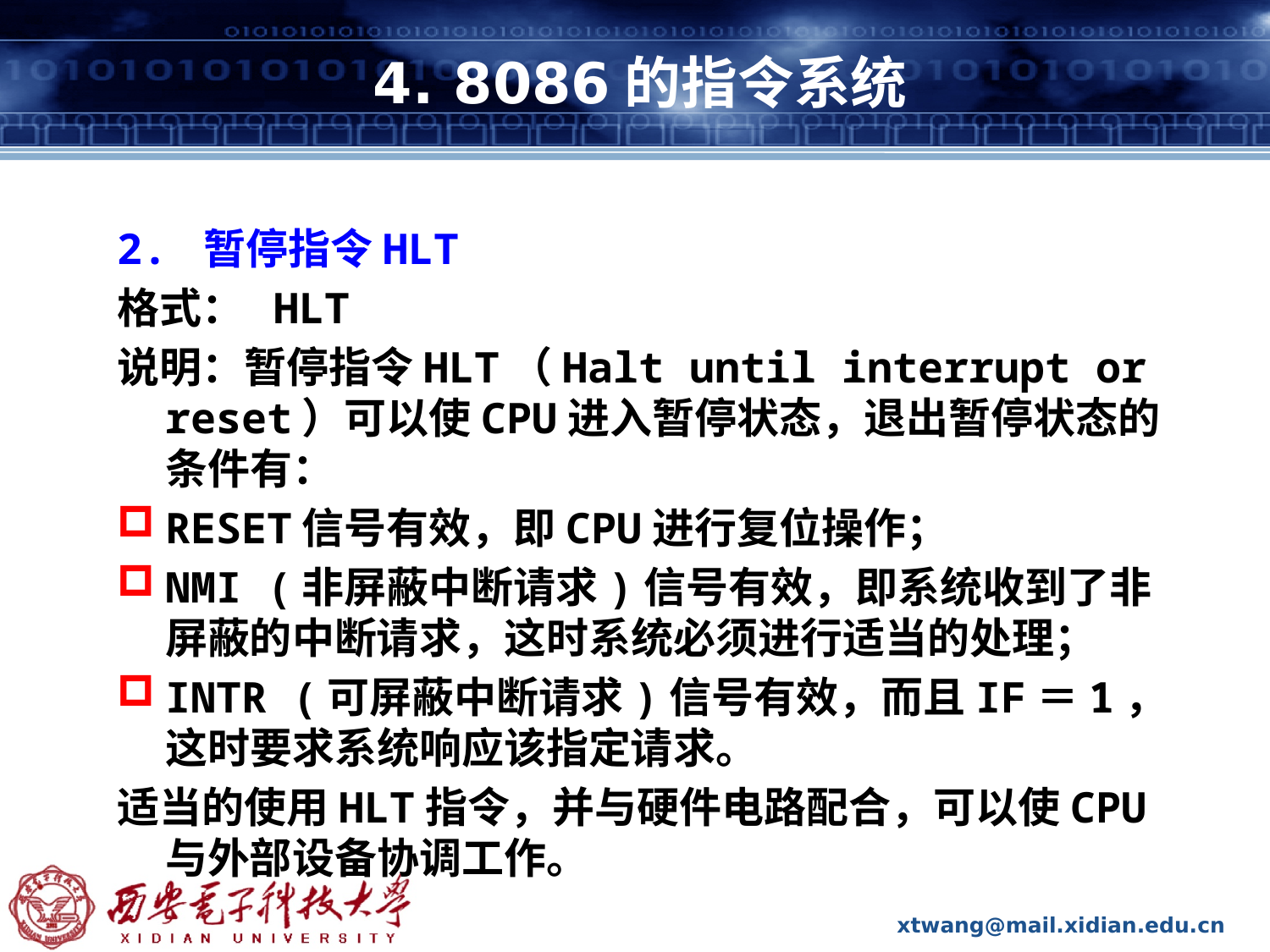

# 4. 8086的指令系统
2. 暂停指令HLT
格式：  HLT
说明：暂停指令HLT（Halt until interrupt or reset）可以使CPU进入暂停状态，退出暂停状态的条件有：
RESET信号有效，即CPU进行复位操作；
NMI (非屏蔽中断请求)信号有效，即系统收到了非屏蔽的中断请求，这时系统必须进行适当的处理；
INTR (可屏蔽中断请求)信号有效，而且IF＝1，这时要求系统响应该指定请求。
适当的使用HLT指令，并与硬件电路配合，可以使CPU与外部设备协调工作。